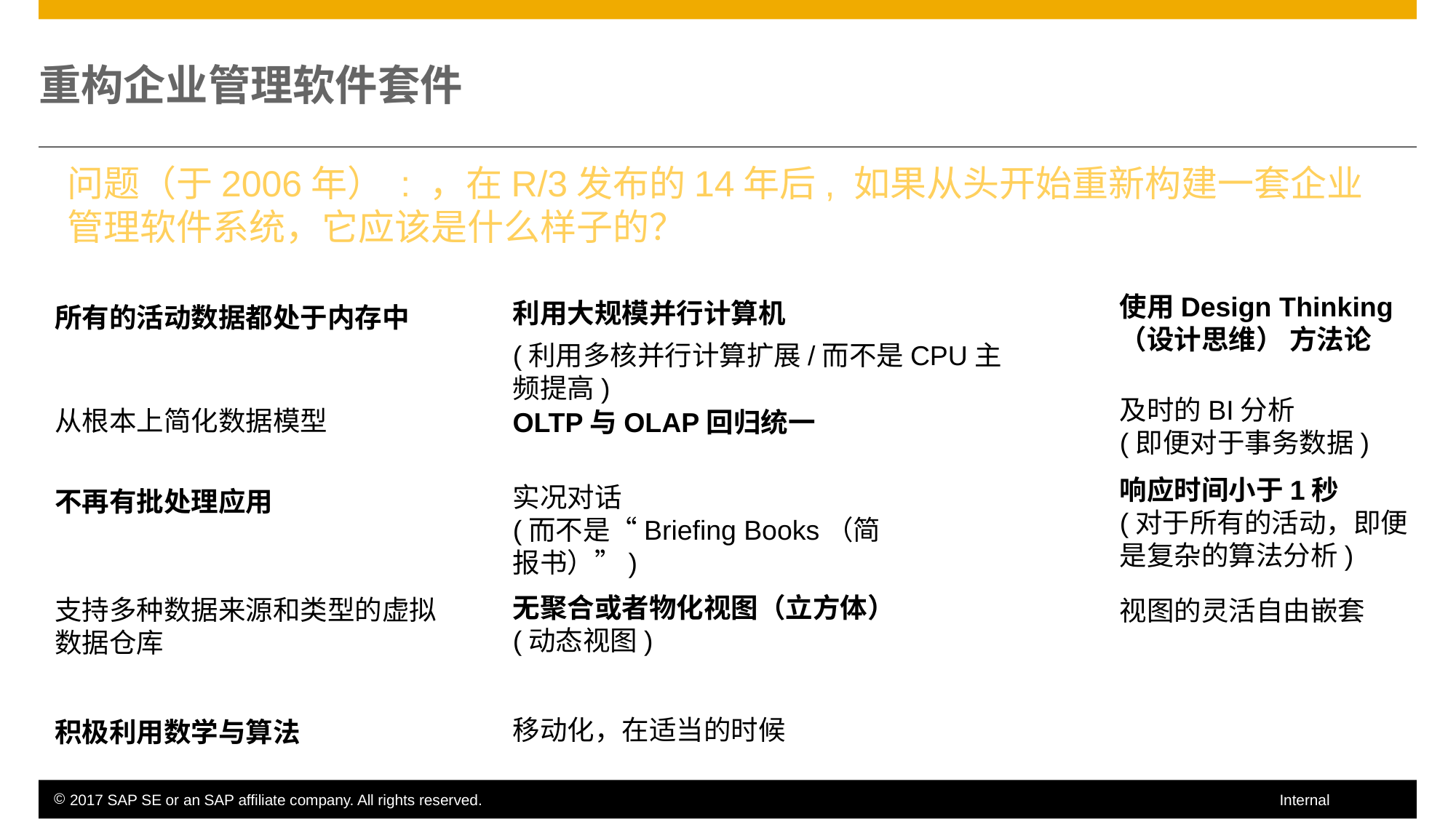

# 重构企业管理软件套件
问题（于2006年） : ，在R/3发布的14年后, 如果从头开始重新构建一套企业管理软件系统，它应该是什么样子的？
使用Design Thinking（设计思维） 方法论
利用大规模并行计算机
(利用多核并行计算扩展/而不是CPU主频提高)
所有的活动数据都处于内存中
及时的BI分析
(即便对于事务数据)
从根本上简化数据模型
OLTP与OLAP回归统一
响应时间小于1秒
(对于所有的活动，即便是复杂的算法分析)
实况对话
(而不是“Briefing Books（简报书）”)
不再有批处理应用
无聚合或者物化视图（立方体）
(动态视图)
支持多种数据来源和类型的虚拟数据仓库
视图的灵活自由嵌套
移动化，在适当的时候
积极利用数学与算法